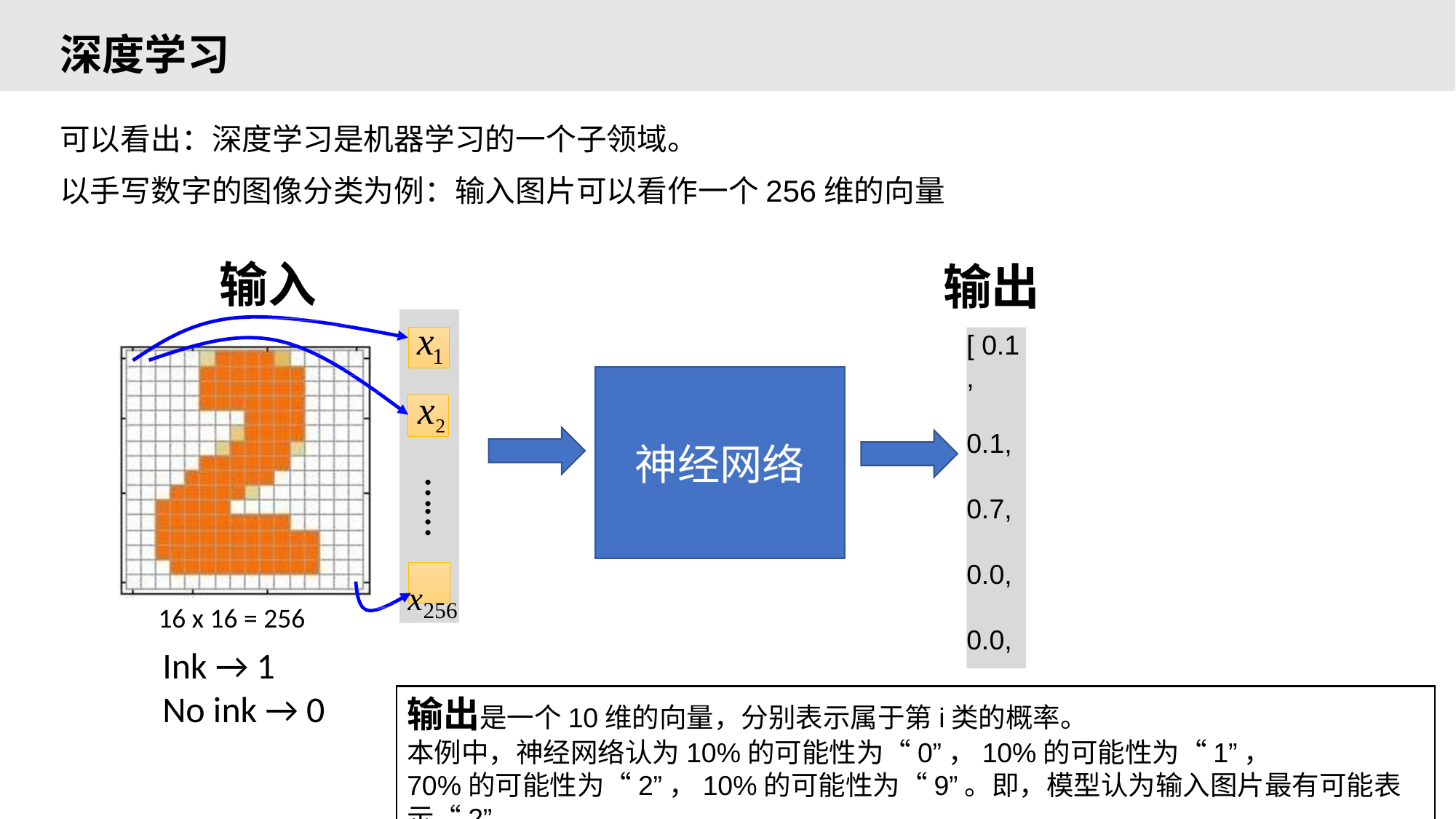

# 深度学习
可以看出：深度学习是机器学习的一个子领域。
以手写数字的图像分类为例：输入图片可以看作一个256维的向量
输入
输出

x

[ 0.1,
  0.1,
  0.7,
  0.0,
  0.0,
  0.0,
  0.0,
  0.0,
  0.0,
  0.1]

1

神经网络
x2

……
x256

16 x 16 = 256
Ink → 1
No ink → 0
输出是一个10维的向量，分别表示属于第i类的概率。
本例中，神经网络认为10%的可能性为“0”，10%的可能性为“1”，
70%的可能性为“2”，10%的可能性为“9”。即，模型认为输入图片最有可能表示“2”
6